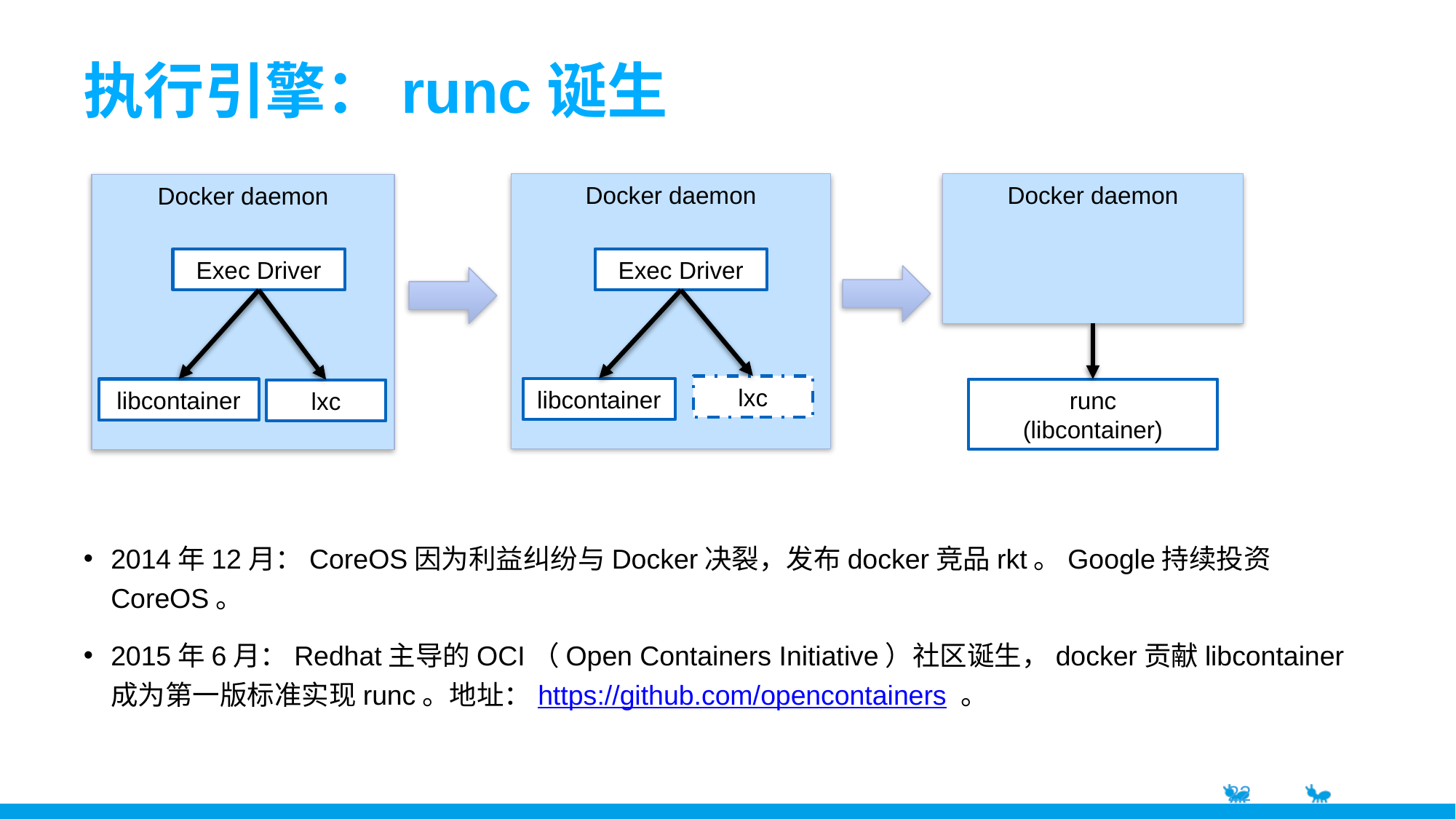

# 执行引擎：runc诞生
Docker daemon
Docker daemon
Docker daemon
Exec Driver
Exec Driver

lxc
libcontainer
runc
(libcontainer)
libcontainer
lxc
2014年12月：CoreOS因为利益纠纷与Docker决裂，发布docker竞品rkt。Google持续投资CoreOS。
2015年6月：Redhat主导的OCI（Open Containers Initiative）社区诞生，docker贡献libcontainer成为第一版标准实现runc。地址：https://github.com/opencontainers 。